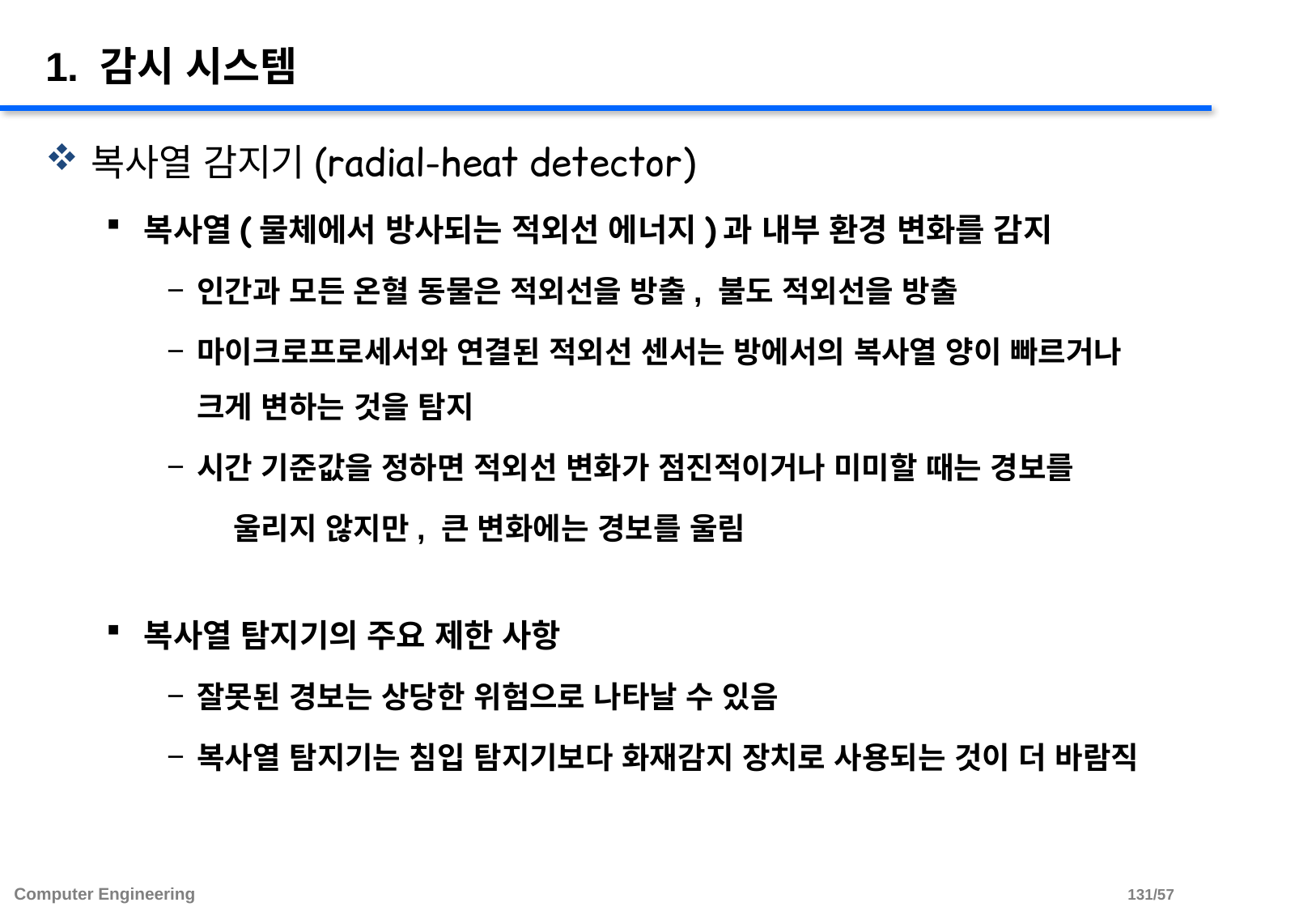

# 1. 감시 시스템
복사열 감지기(radial-heat detector)
복사열(물체에서 방사되는 적외선 에너지)과 내부 환경 변화를 감지
인간과 모든 온혈 동물은 적외선을 방출, 불도 적외선을 방출
마이크로프로세서와 연결된 적외선 센서는 방에서의 복사열 양이 빠르거나 크게 변하는 것을 탐지
시간 기준값을 정하면 적외선 변화가 점진적이거나 미미할 때는 경보를
       울리지 않지만, 큰 변화에는 경보를 울림

복사열 탐지기의 주요 제한 사항
잘못된 경보는 상당한 위험으로 나타날 수 있음
복사열 탐지기는 침입 탐지기보다 화재감지 장치로 사용되는 것이 더 바람직